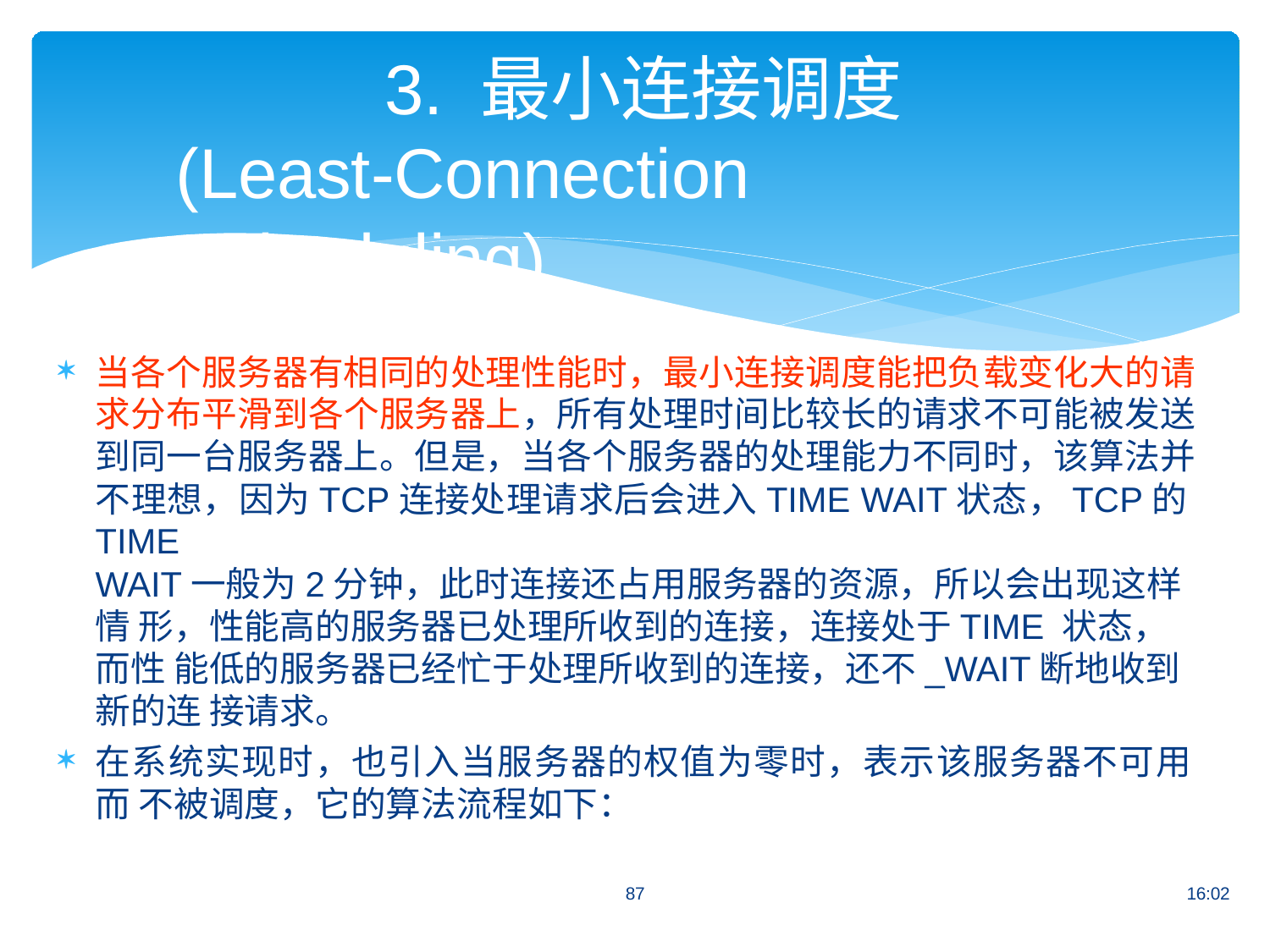

# 3. 最小连接调度
(Least-Connection Scheduling)

当各个服务器有相同的处理性能时，最小连接调度能把负载变化大的请 求分布平滑到各个服务器上，所有处理时间比较长的请求不可能被发送 到同一台服务器上。但是，当各个服务器的处理能力不同时，该算法并 不理想，因为TCP连接处理请求后会进入TIME WAIT状态，TCP的TIME
WAIT一般为2分钟，此时连接还占用服务器的资源，所以会出现这样情 形，性能高的服务器已处理所收到的连接，连接处于TIME 状态，而性 能低的服务器已经忙于处理所收到的连接，还不_WAIT断地收到新的连 接请求。
在系统实现时，也引入当服务器的权值为零时，表示该服务器不可用而 不被调度，它的算法流程如下：
87
16:02